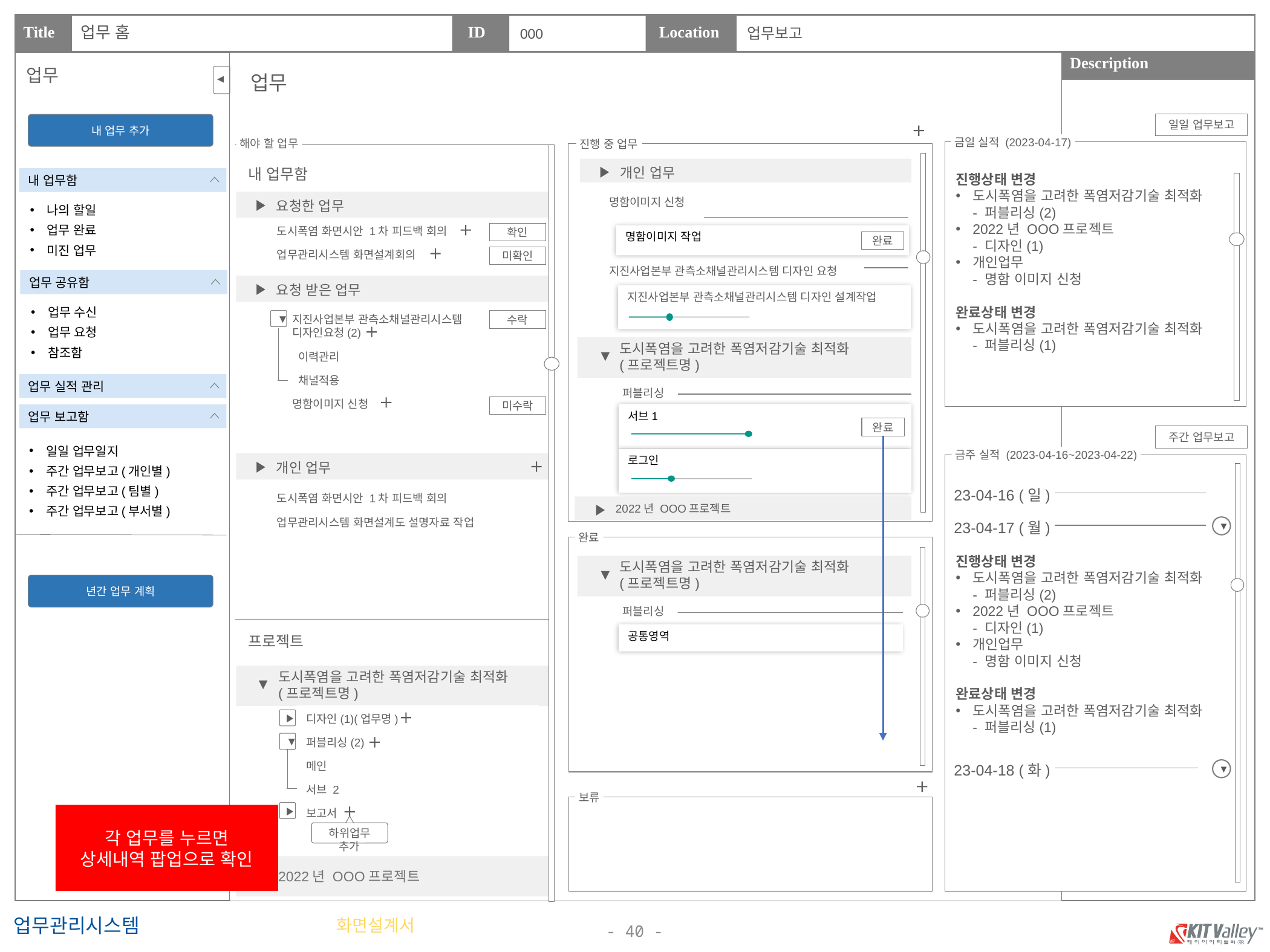

업무 홈
000
업무보고
업무

업무

일일 업무보고
내 업무 추가

진행상태 변경
도시폭염을 고려한 폭염저감기술 최적화
- 퍼블리싱(2)
2022년 OOO프로젝트
- 디자인(1)
개인업무
- 명함 이미지 신청

완료상태 변경
도시폭염을 고려한 폭염저감기술 최적화
- 퍼블리싱(1)

금일 실적 (2023-04-17)

해야 할 업무
진행 중 업무

개인 업무
▶
내 업무함
내 업무함

명함이미지 신청

나의 할일
업무 완료
미진 업무
요청한 업무
▶
도시폭염 화면시안 1차 피드백 회의
업무관리시스템 화면설계회의
확인

명함이미지 작업
완료
미확인

지진사업본부 관측소채널관리시스템 디자인 요청
업무 공유함

요청 받은 업무

▶
지진사업본부 관측소채널관리시스템 디자인 설계작업

업무 수신
업무 요청
참조함
지진사업본부 관측소채널관리시스템 디자인요청(2)
 이력관리
 채널적용
명함이미지 신청
▼
수락

도시폭염을 고려한 폭염저감기술 최적화
(프로젝트명)

▼
업무 실적 관리
퍼블리싱

미수락

서브1

업무 보고함

완료
주간 업무보고
일일 업무일지
주간 업무보고(개인별)
주간 업무보고(팀별)
주간 업무보고(부서별)
금주 실적 (2023-04-16~2023-04-22)

로그인

개인 업무
▶

23-04-16 (일)
도시폭염 화면시안 1차 피드백 회의
업무관리시스템 화면설계도 설명자료 작업
          2022년 OOO프로젝트
▶
23-04-17 (월)

진행상태 변경
도시폭염을 고려한 폭염저감기술 최적화
- 퍼블리싱(2)
2022년 OOO프로젝트
- 디자인(1)
개인업무
- 명함 이미지 신청

완료상태 변경
도시폭염을 고려한 폭염저감기술 최적화
- 퍼블리싱(1)

▼
완료

도시폭염을 고려한 폭염저감기술 최적화
(프로젝트명)

▼
년간 업무 계획
퍼블리싱
공통영역
프로젝트
도시폭염을 고려한 폭염저감기술 최적화
(프로젝트명)

▼
디자인(1)(업무명)
퍼블리싱(2)
메인
서브 2
보고서
▶

▼

23-04-18 (화)
▼

보류

▶
각 업무를 누르면
상세내역 팝업으로 확인

하위업무 추가

2022년 OOO프로젝트
▶